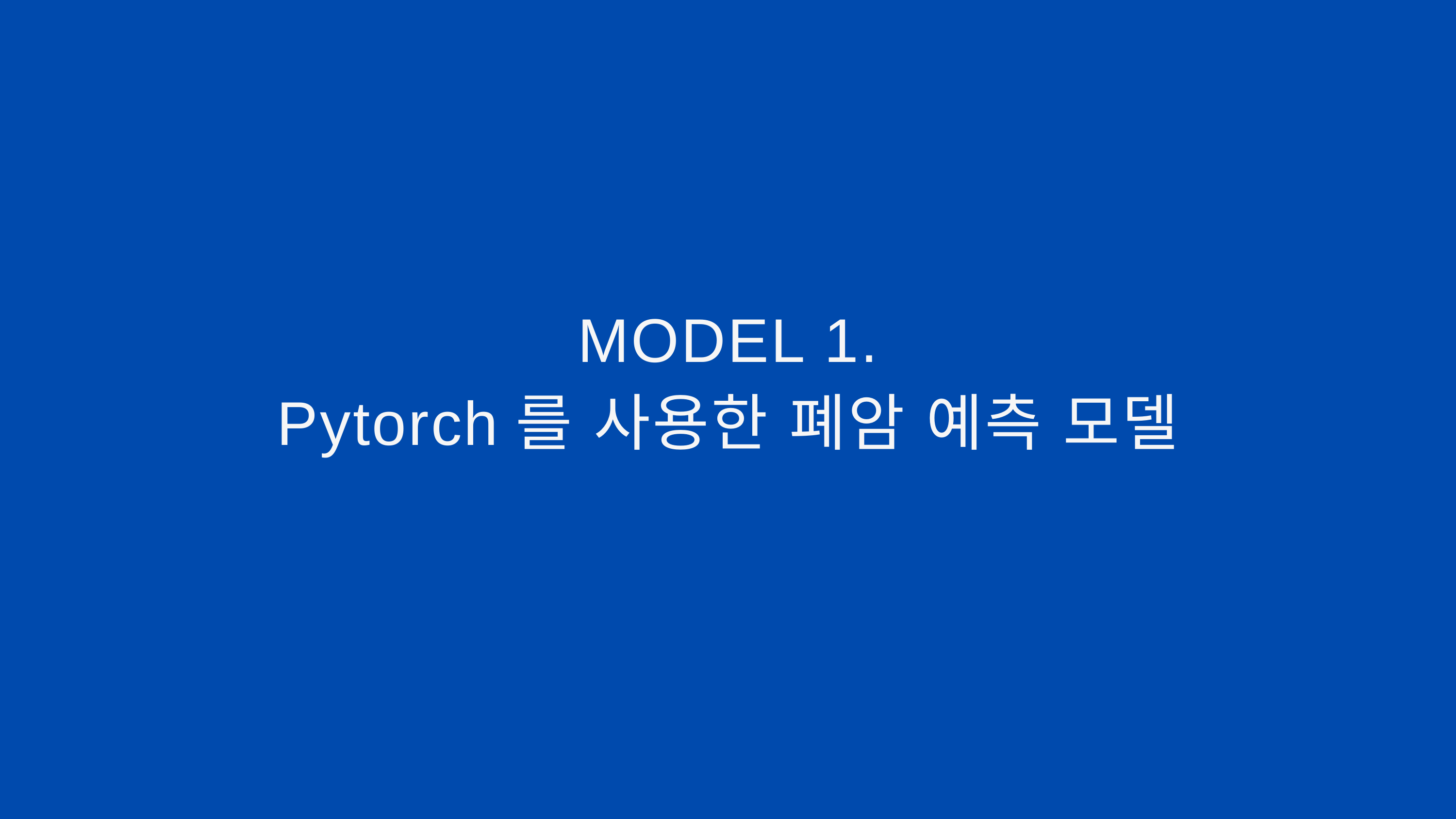

MODEL 1.
Pytorch를 사용한 폐암 예측 모델